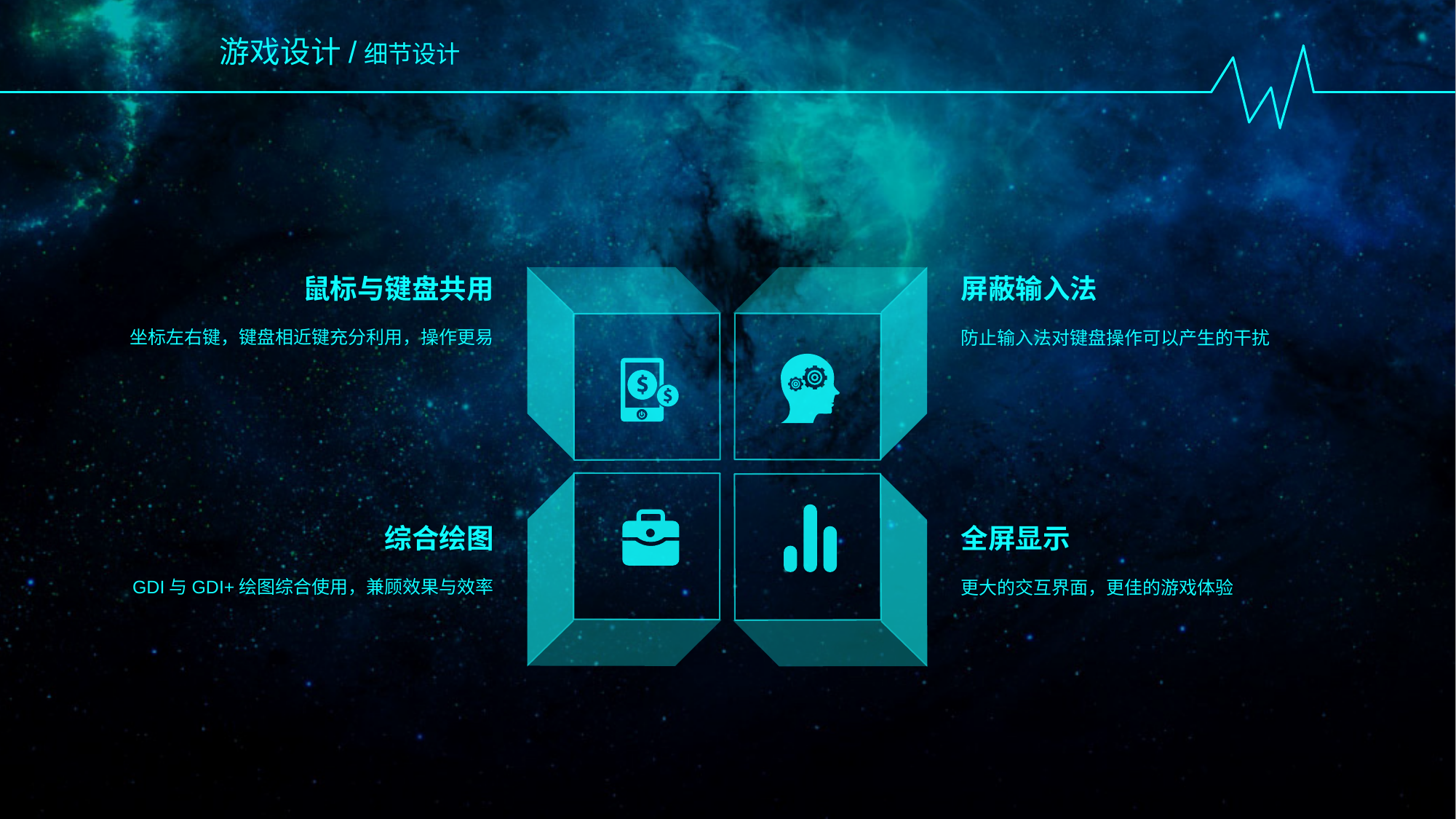

游戏设计/细节设计
鼠标与键盘共用
屏蔽输入法

坐标左右键，键盘相近键充分利用，操作更易
防止输入法对键盘操作可以产生的干扰
综合绘图
全屏显示
GDI与GDI+绘图综合使用，兼顾效果与效率
更大的交互界面，更佳的游戏体验